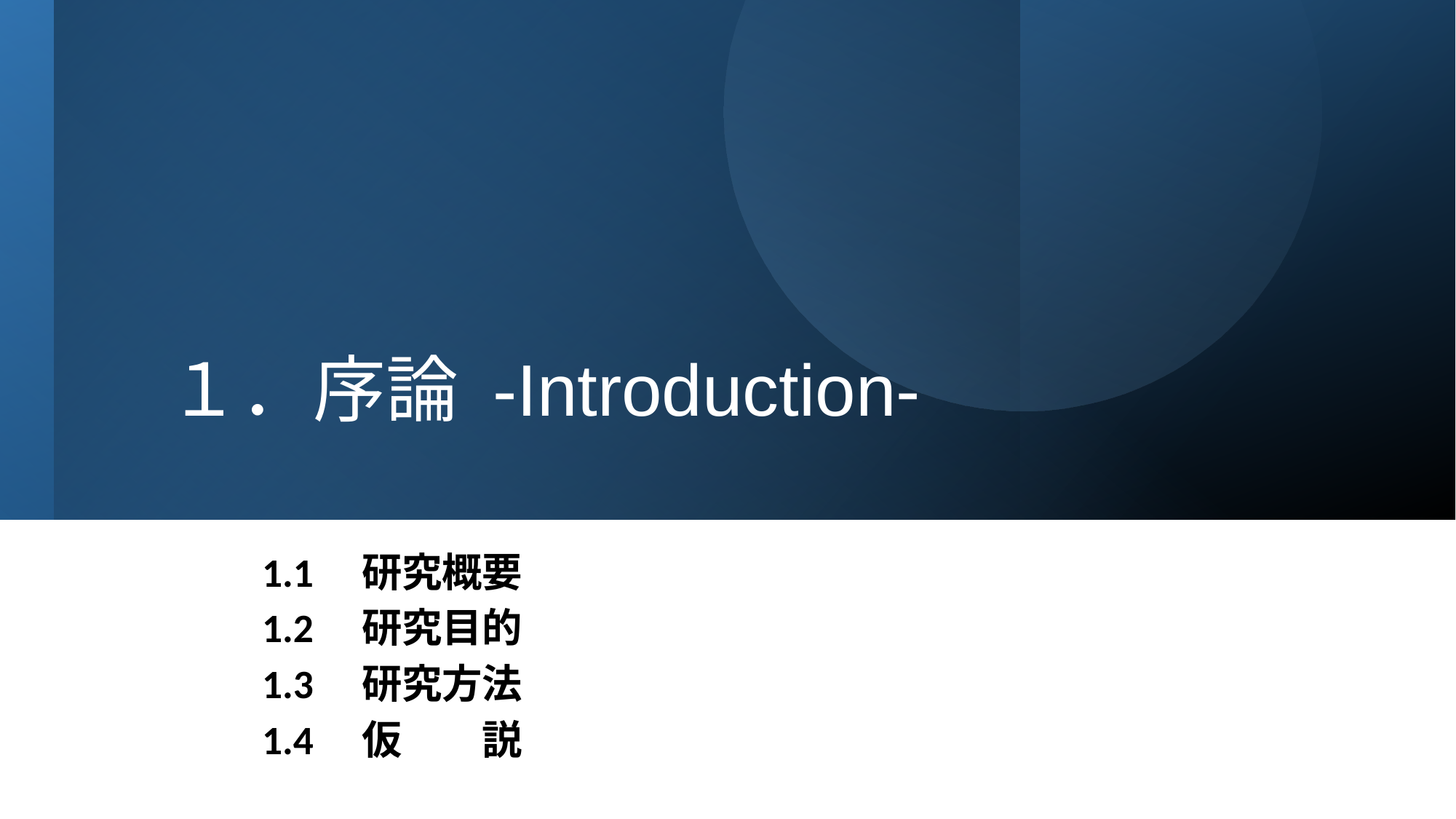

# １．序論 -Introduction-
1.1　研究概要
1.2　研究目的
1.3　研究方法
1.4　仮　　説